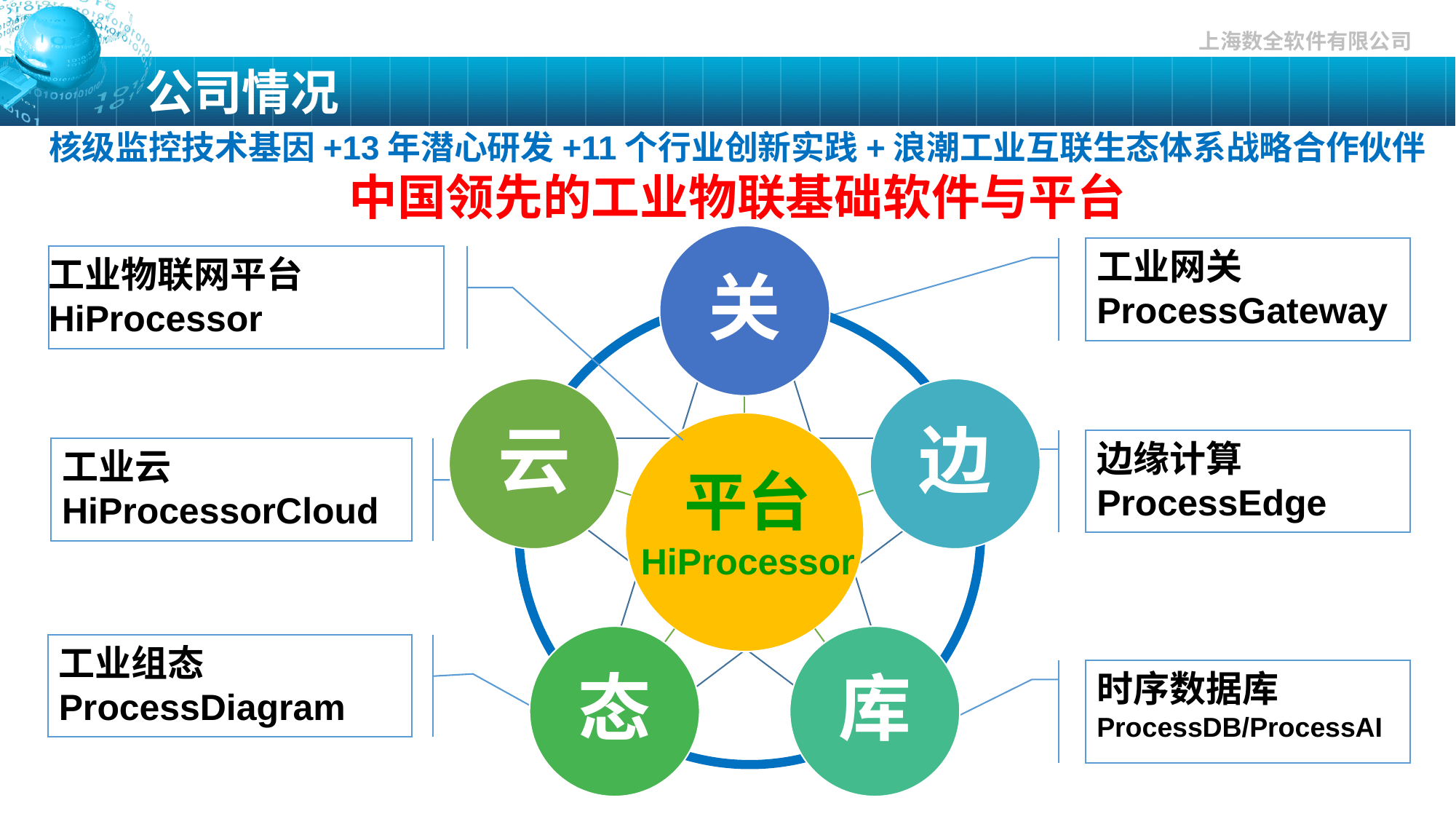

公司情况
核级监控技术基因+13年潜心研发+11个行业创新实践+浪潮工业互联生态体系战略合作伙伴
中国领先的工业物联基础软件与平台
关
云
边

态
库

工业网关
ProcessGateway

工业物联网平台
HiProcessor

边缘计算
ProcessEdge

工业云
HiProcessorCloud

平台
HiProcessor
工业组态
ProcessDiagram

时序数据库
ProcessDB/ProcessAI